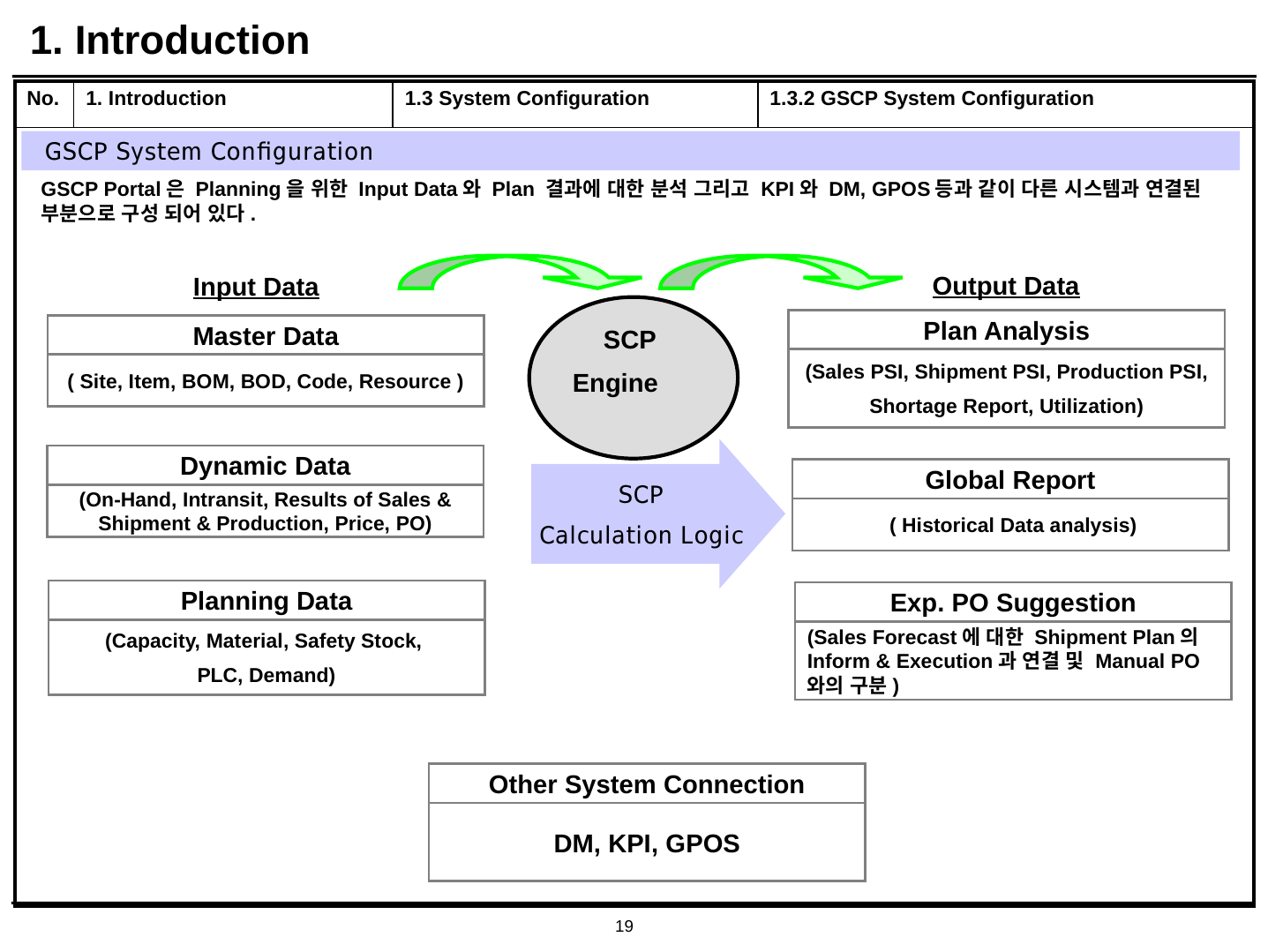

# 1. Introduction
| No. | 1. Introduction | 1.3 System Configuration | 1.3.2 GSCP System Configuration |
| --- | --- | --- | --- |
|  |  |  |  |
GSCP System Configuration
GSCP Portal은 Planning을 위한 Input Data와 Plan 결과에 대한 분석 그리고 KPI와 DM, GPOS등과 같이 다른 시스템과 연결된 부분으로 구성 되어 있다.

Output Data
Input Data

SCP
Engine

Plan Analysis
Master Data
(Sales PSI, Shipment PSI, Production PSI,
Shortage Report, Utilization)
( Site, Item, BOM, BOD, Code, Resource )
SCP
Calculation Logic
Dynamic Data
Global Report
(On-Hand, Intransit, Results of Sales & Shipment & Production, Price, PO)
 ( Historical Data analysis)
Planning Data
Exp. PO Suggestion
(Capacity, Material, Safety Stock,
PLC, Demand)
(Sales Forecast에 대한 Shipment Plan의 Inform & Execution과 연결 및 Manual PO와의 구분)
Other System Connection
DM, KPI, GPOS
19